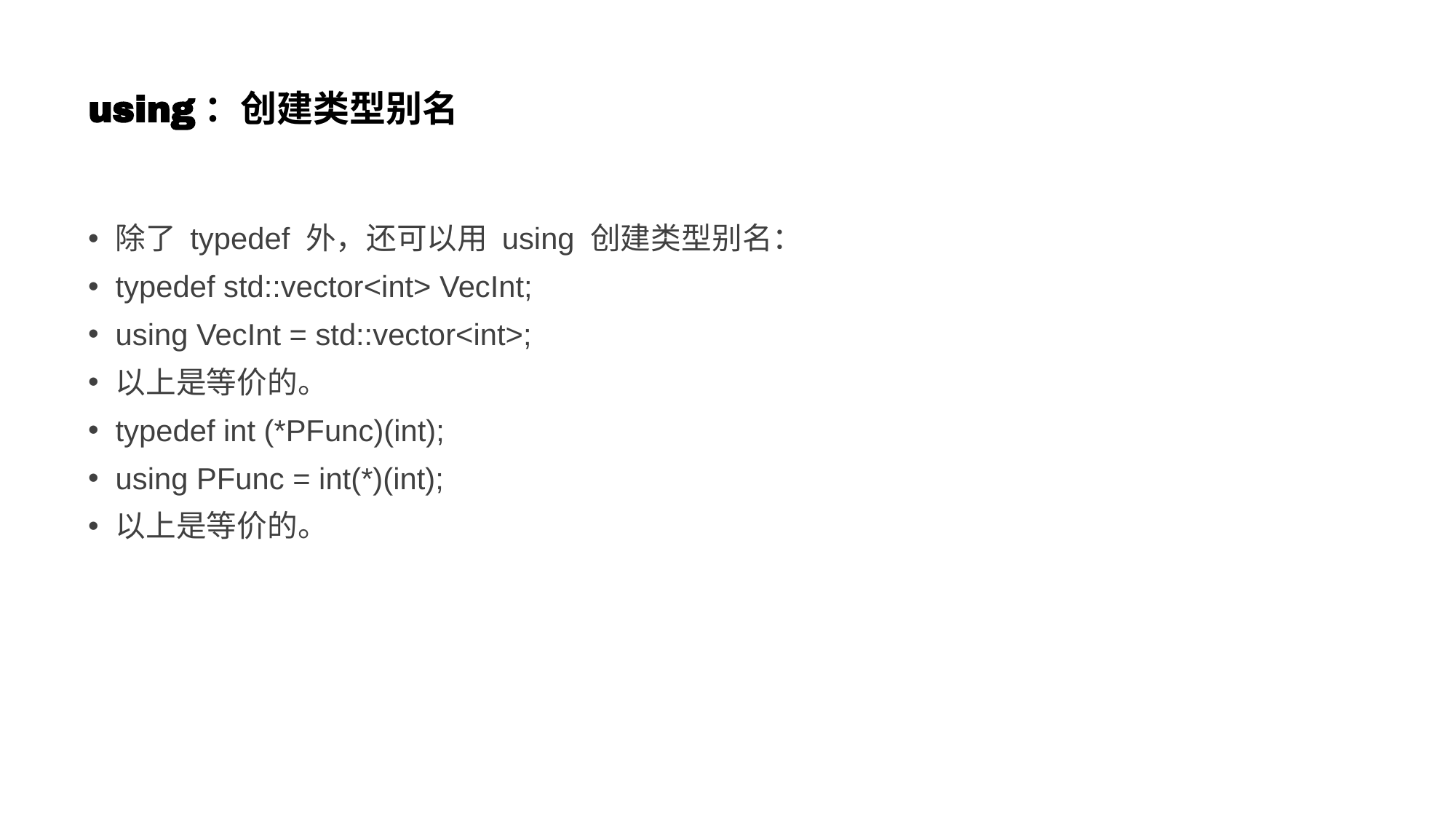

# using：创建类型别名
除了 typedef 外，还可以用 using 创建类型别名：
typedef std::vector<int> VecInt;
using VecInt = std::vector<int>;
以上是等价的。
typedef int (*PFunc)(int);
using PFunc = int(*)(int);
以上是等价的。